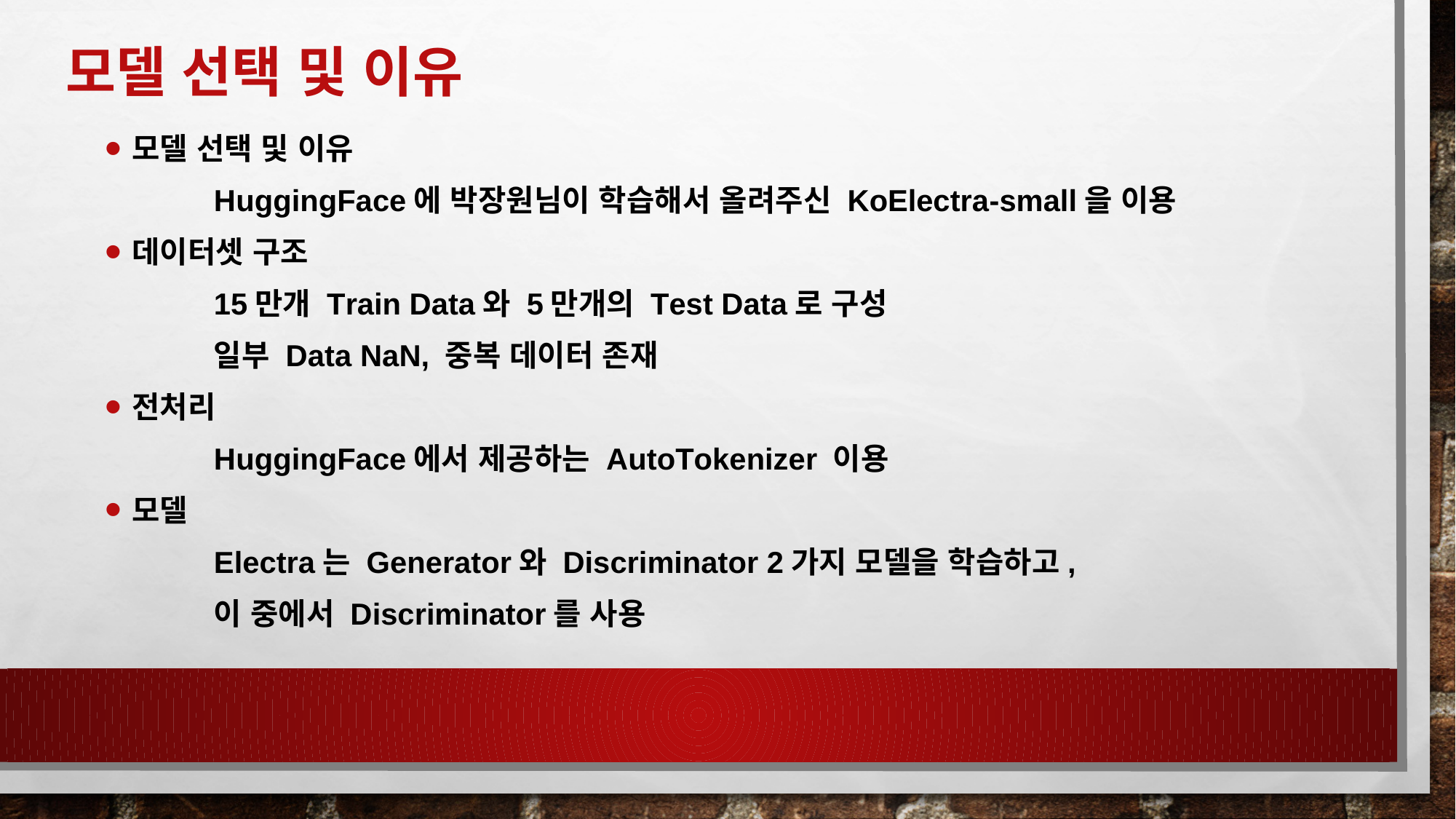

# 모델 선택 및 이유
모델 선택 및 이유
	HuggingFace에 박장원님이 학습해서 올려주신 KoElectra-small을 이용
데이터셋 구조
	15만개 train Data와 5만개의 test Data로 구성
	일부 data NaN, 중복 데이터 존재
전처리
	HuggingFace에서 제공하는 AutoTokenizer 이용
모델
	Electra는 generator와 discriminator 2가지 모델을 학습하고,
	이 중에서 discriminator를 사용